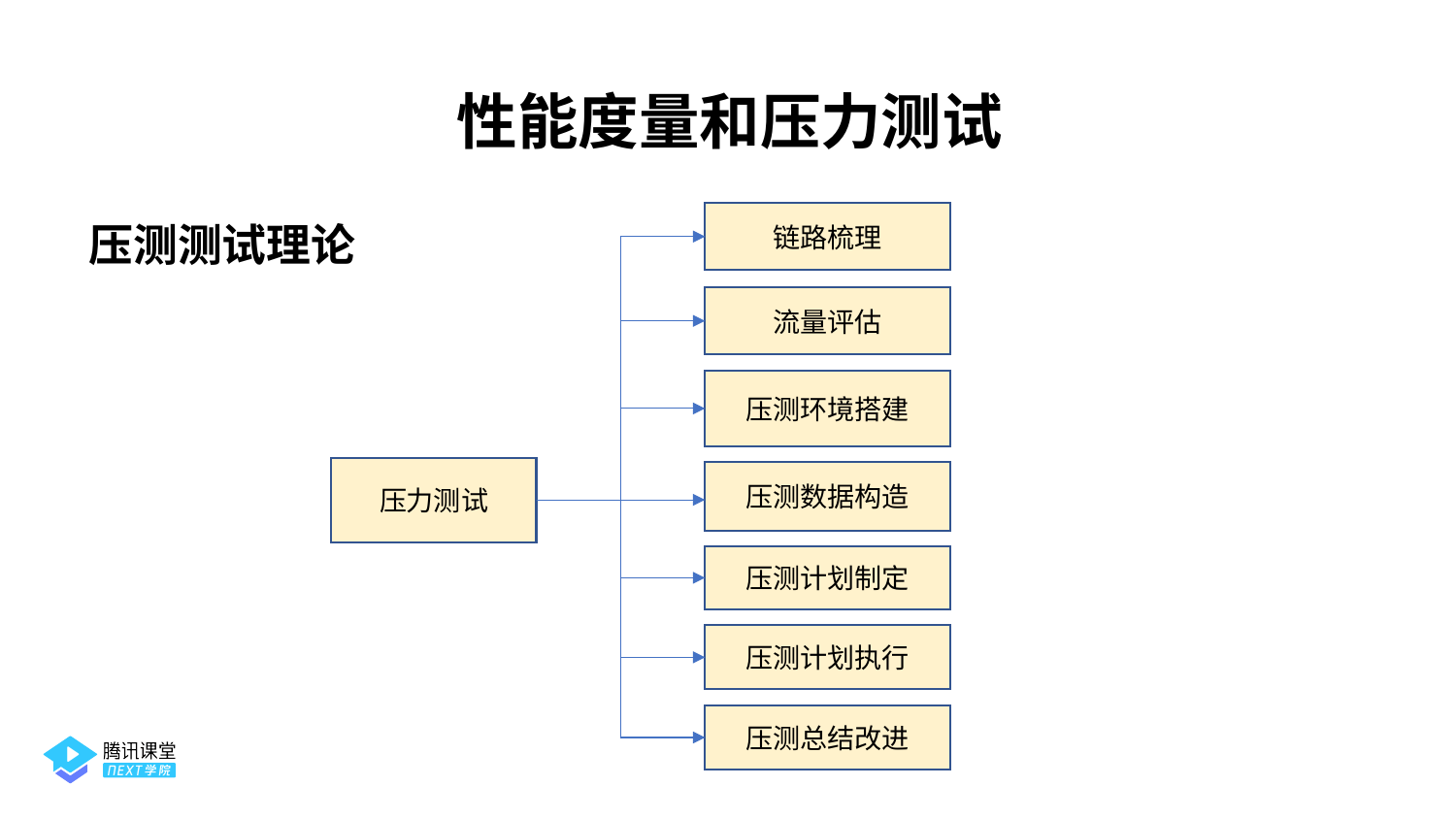

性能度量和压力测试
压测测试理论
链路梳理
流量评估
压测环境搭建
压力测试
压测数据构造
压测计划制定
压测计划执行
压测总结改进